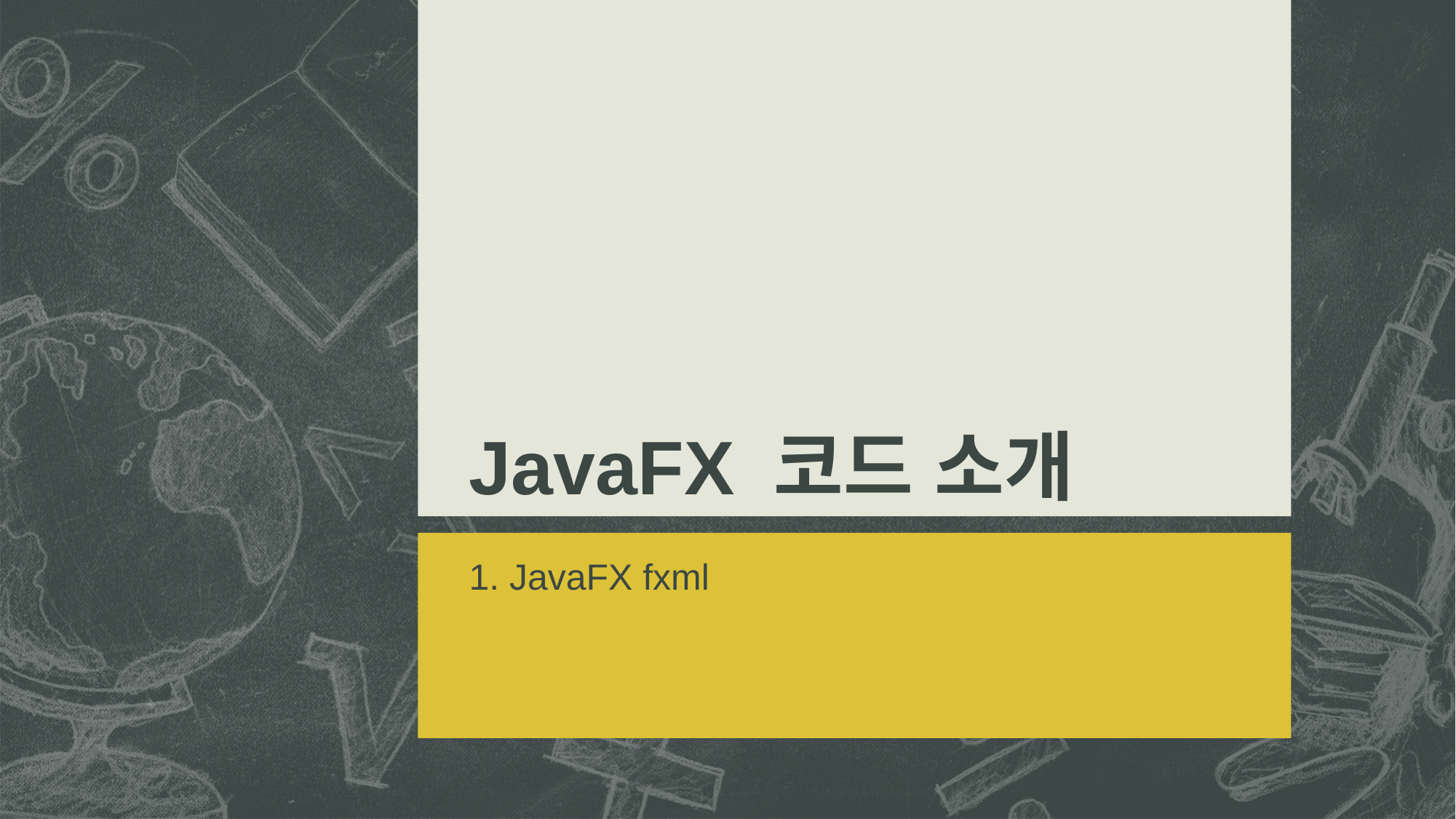

# JavaFX 코드 소개
1. JavaFX fxml